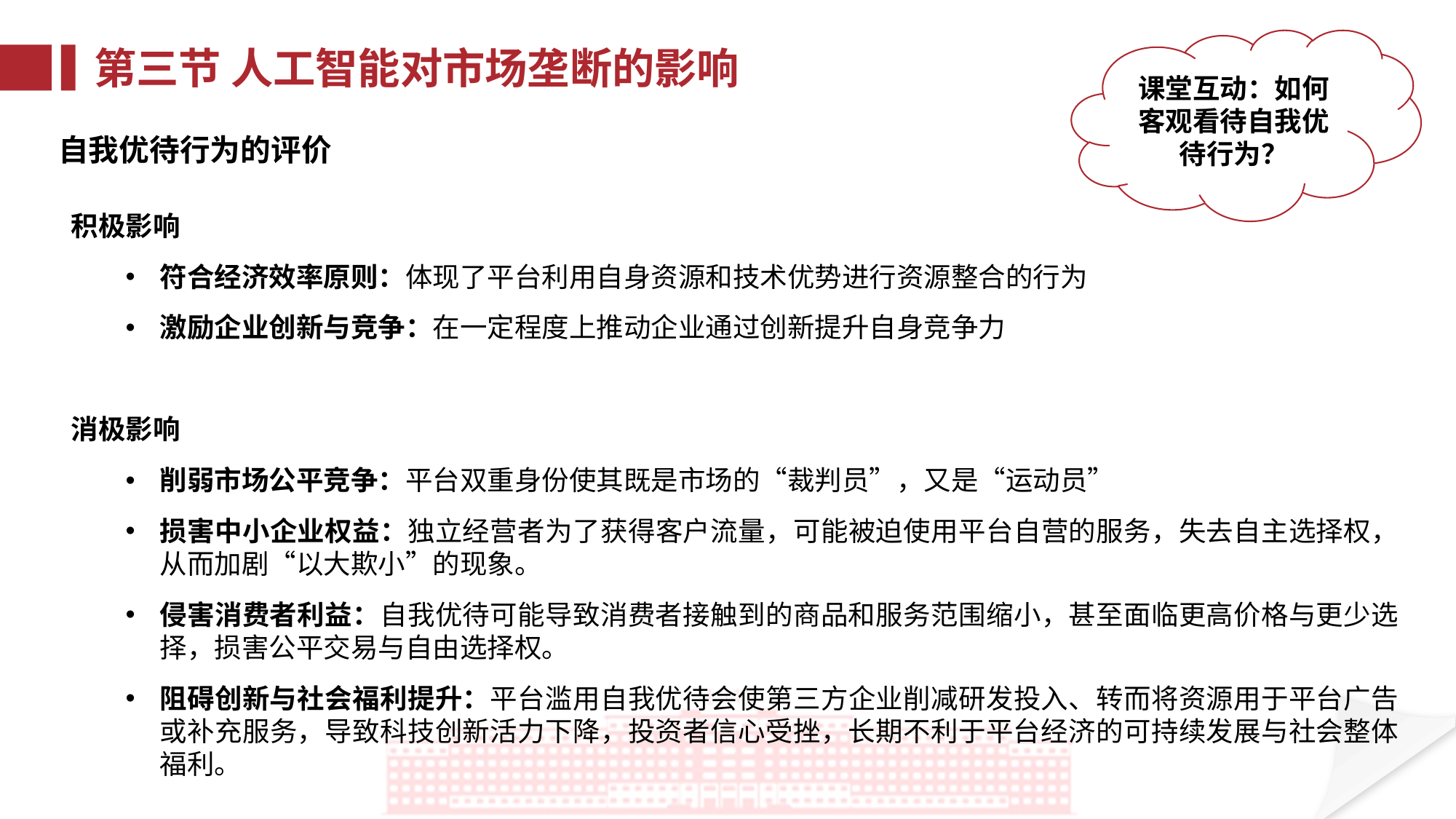

课堂互动：如何客观看待自我优待行为？
第三节 人工智能对市场垄断的影响

自我优待行为的评价
积极影响
符合经济效率原则：体现了平台利用自身资源和技术优势进行资源整合的行为
激励企业创新与竞争：在一定程度上推动企业通过创新提升自身竞争力

消极影响
削弱市场公平竞争：平台双重身份使其既是市场的“裁判员”，又是“运动员”
损害中小企业权益：独立经营者为了获得客户流量，可能被迫使用平台自营的服务，失去自主选择权，从而加剧“以大欺小”的现象。
侵害消费者利益：自我优待可能导致消费者接触到的商品和服务范围缩小，甚至面临更高价格与更少选择，损害公平交易与自由选择权。
阻碍创新与社会福利提升：平台滥用自我优待会使第三方企业削减研发投入、转而将资源用于平台广告或补充服务，导致科技创新活力下降，投资者信心受挫，长期不利于平台经济的可持续发展与社会整体福利。